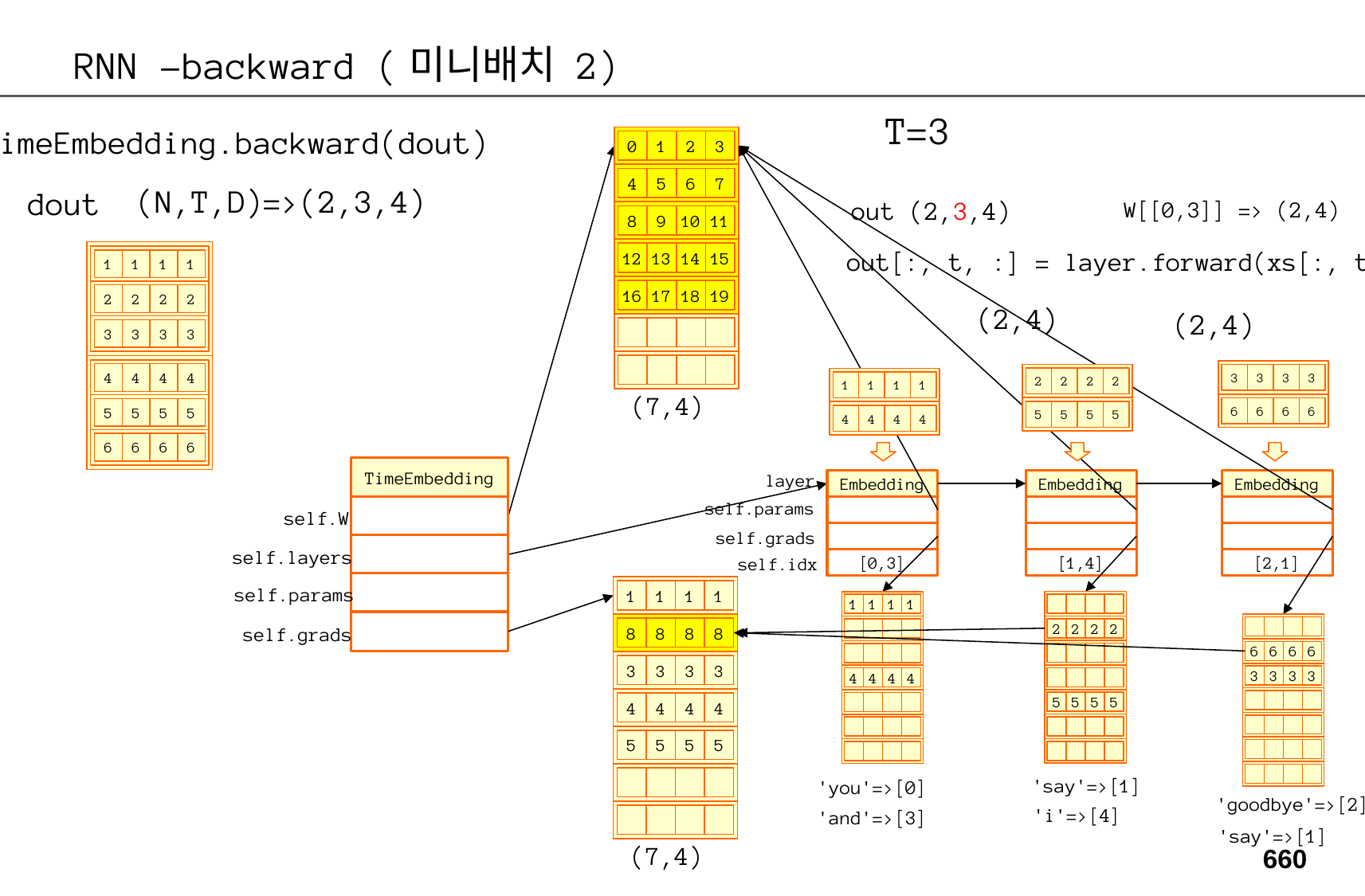

RNN -backward (미니배치 2)
T=3
TimeEmbedding.backward(dout)

0
1
2
3

4
5
6
7
(N,T,D)=>(2,3,4)
dout
out (2,3,4)
W[[0,3]] => (2,4)

8
9
10
11
out[:, t, :] = layer.forward(xs[:, t])

12
13
14
15

1
1
1
1

16
17
18
19

2
2
2
2
(2,4)
(2,4)

3
3
3
3

3
3
3
3

6
6
6
6
4
4
4
4

2
2
2
2

5
5
5
5

1
1
1
1

4
4
4
4
(7,4)

5
5
5
5

6
6
6
6

TimeEmbedding
layer
Embedding
Embedding
Embedding
self.params

self.W
self.grads

self.layers
self.idx
[0,3]
[1,4]
[2,1]

self.params

1
1
1
1

1
1
1
1

self.grads

8
8
8
8
2
2
2
2

6
6
6
6

3
3
3
3

3
3
3
3

4
4
4
4

5
5
5
5

4
4
4
4

5
5
5
5

'say'=>[1]

'you'=>[0]
'goodbye'=>[2]
'i'=>[4]
'and'=>[3]

'say'=>[1]
(7,4)